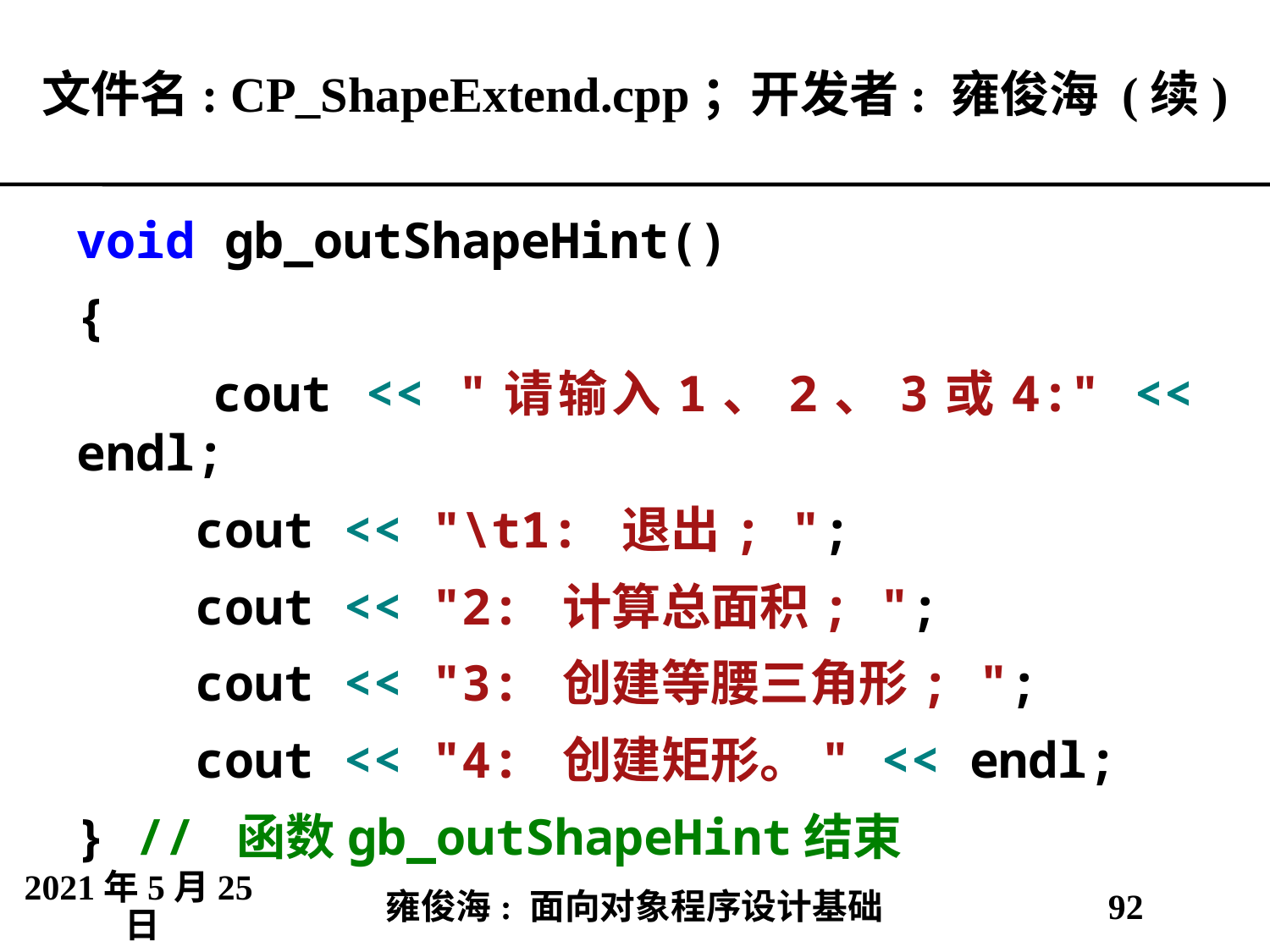

# 文件名: CP_ShapeExtend.cpp；开发者: 雍俊海 (续)

void gb_outShapeHint()
{
    cout << "请输入1、2、3或4:" << endl;
    cout << "\t1: 退出; ";
    cout << "2: 计算总面积; ";
    cout << "3: 创建等腰三角形; ";
    cout << "4: 创建矩形。" << endl;
} // 函数gb_outShapeHint结束
2021年5月25日
雍俊海: 面向对象程序设计基础
92